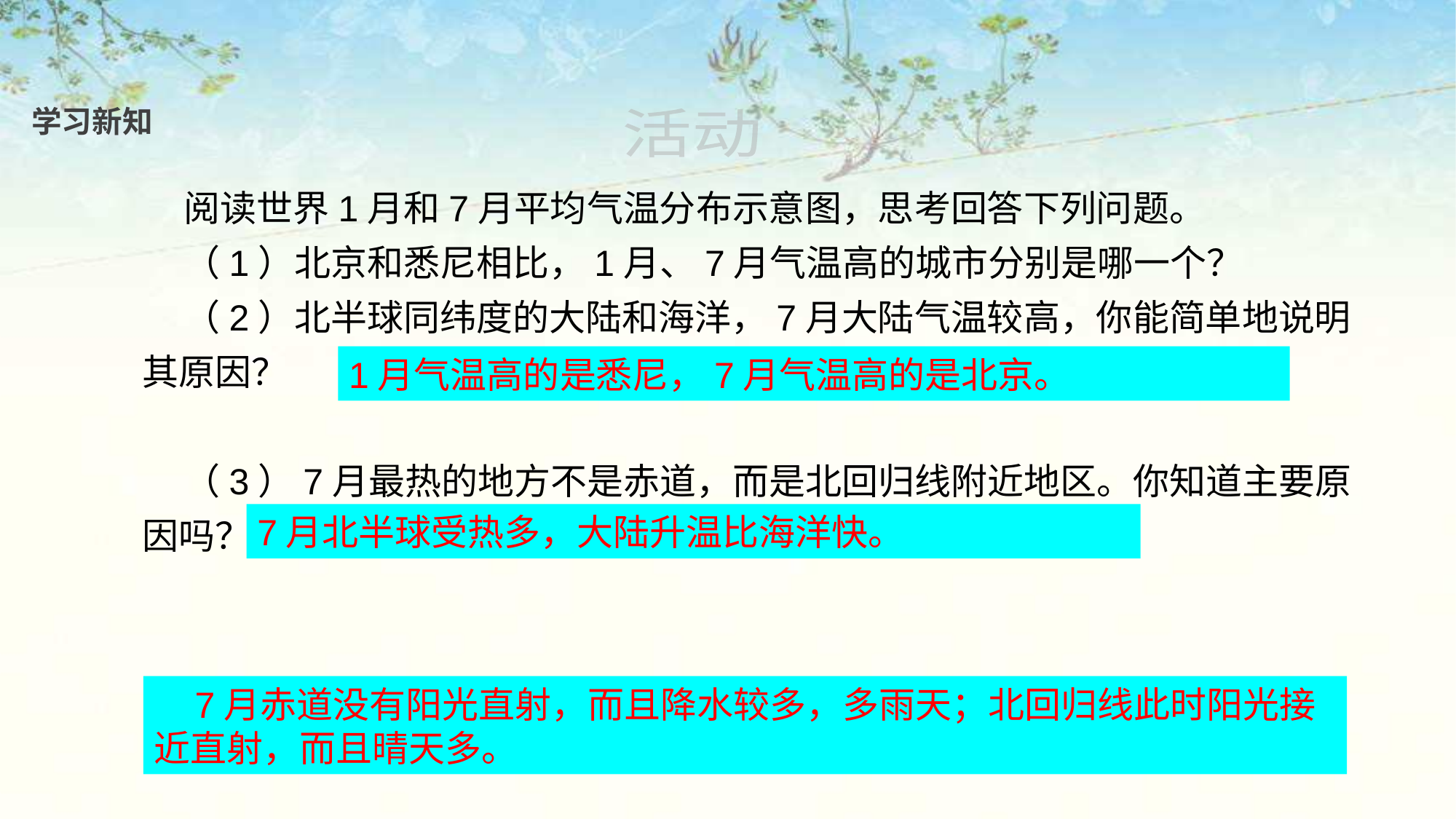

学习新知
活动
    阅读世界1月和7月平均气温分布示意图，思考回答下列问题。
    （1）北京和悉尼相比，1月、7月气温高的城市分别是哪一个？
    （2）北半球同纬度的大陆和海洋，7月大陆气温较高，你能简单地说明其原因？

    （3）7月最热的地方不是赤道，而是北回归线附近地区。你知道主要原因吗？
1月气温高的是悉尼，7月气温高的是北京。
7月北半球受热多，大陆升温比海洋快。
    7月赤道没有阳光直射，而且降水较多，多雨天；北回归线此时阳光接近直射，而且晴天多。